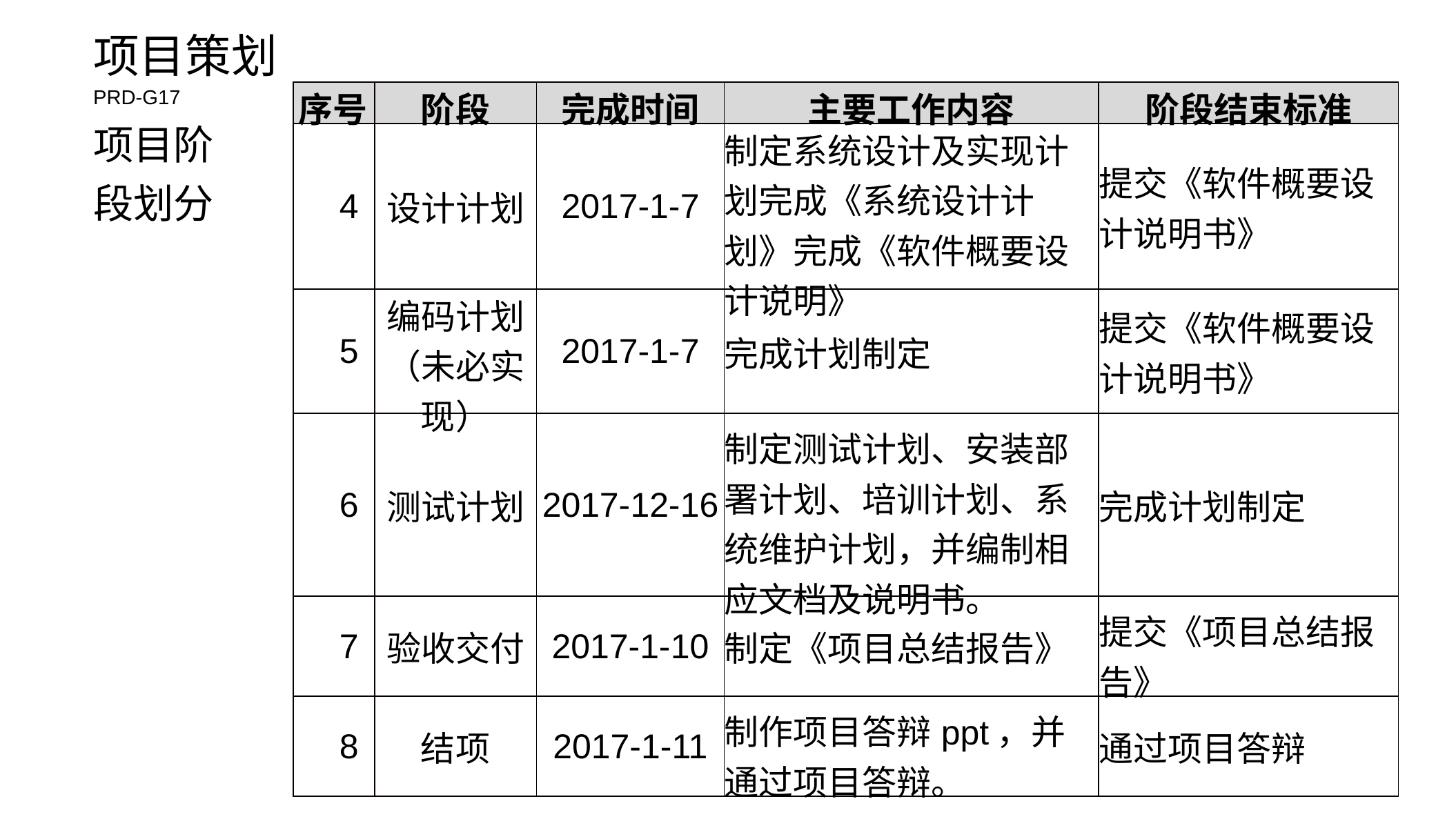

项目策划
| 序号 | 阶段 | 完成时间 | 主要工作内容 | 阶段结束标准 |
| --- | --- | --- | --- | --- |
| 4 | 设计计划 | 2017-1-7 | 制定系统设计及实现计划完成《系统设计计划》完成《软件概要设计说明》 | 提交《软件概要设计说明书》 |
| 5 | 编码计划（未必实现） | 2017-1-7 | 完成计划制定 | 提交《软件概要设计说明书》 |
| 6 | 测试计划 | 2017-12-16 | 制定测试计划、安装部署计划、培训计划、系统维护计划，并编制相应文档及说明书。 | 完成计划制定 |
| 7 | 验收交付 | 2017-1-10 | 制定《项目总结报告》 | 提交《项目总结报告》 |
| 8 | 结项 | 2017-1-11 | 制作项目答辩ppt，并通过项目答辩。 | 通过项目答辩 |
PRD-G17
项目阶
段划分
请替换文字内容